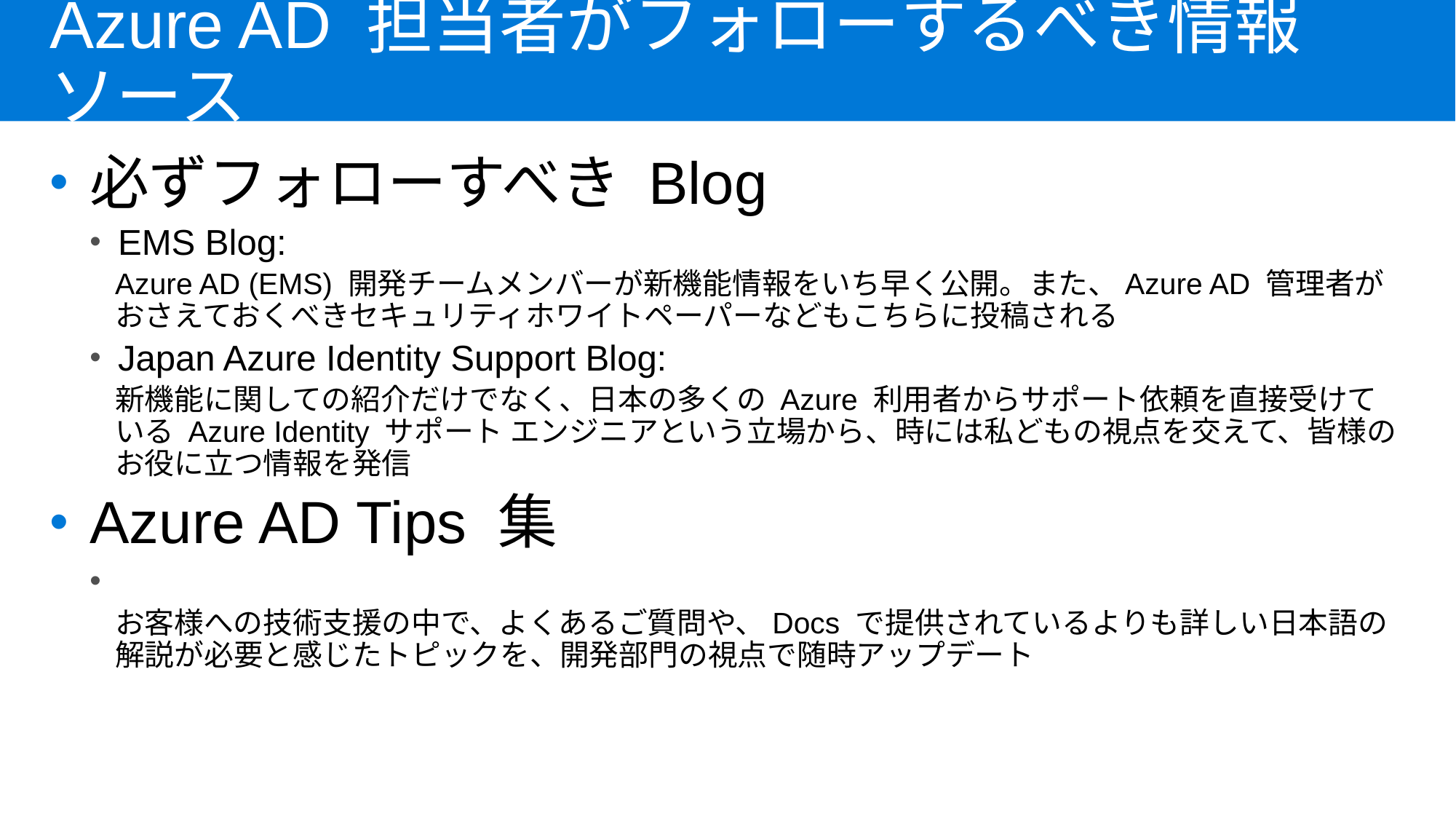

Azure AD 担当者がフォローするべき情報ソース

必ずフォローすべき Blog
EMS Blog: http://aka.ms/emsblog/
Azure AD (EMS) 開発チームメンバーが新機能情報をいち早く公開。また、Azure AD 管理者がおさえておくべきセキュリティホワイトペーパーなどもこちらに投稿される
Japan Azure Identity Support Blog: https://blogs.technet.microsoft.com/jpazureid
新機能に関しての紹介だけでなく、日本の多くの Azure 利用者からサポート依頼を直接受けている Azure Identity サポート エンジニアという立場から、時には私どもの視点を交えて、皆様のお役に立つ情報を発信
Azure AD Tips 集
http://aka.ms/aadtips
お客様への技術支援の中で、よくあるご質問や、Docs で提供されているよりも詳しい日本語の解説が必要と感じたトピックを、開発部門の視点で随時アップデート